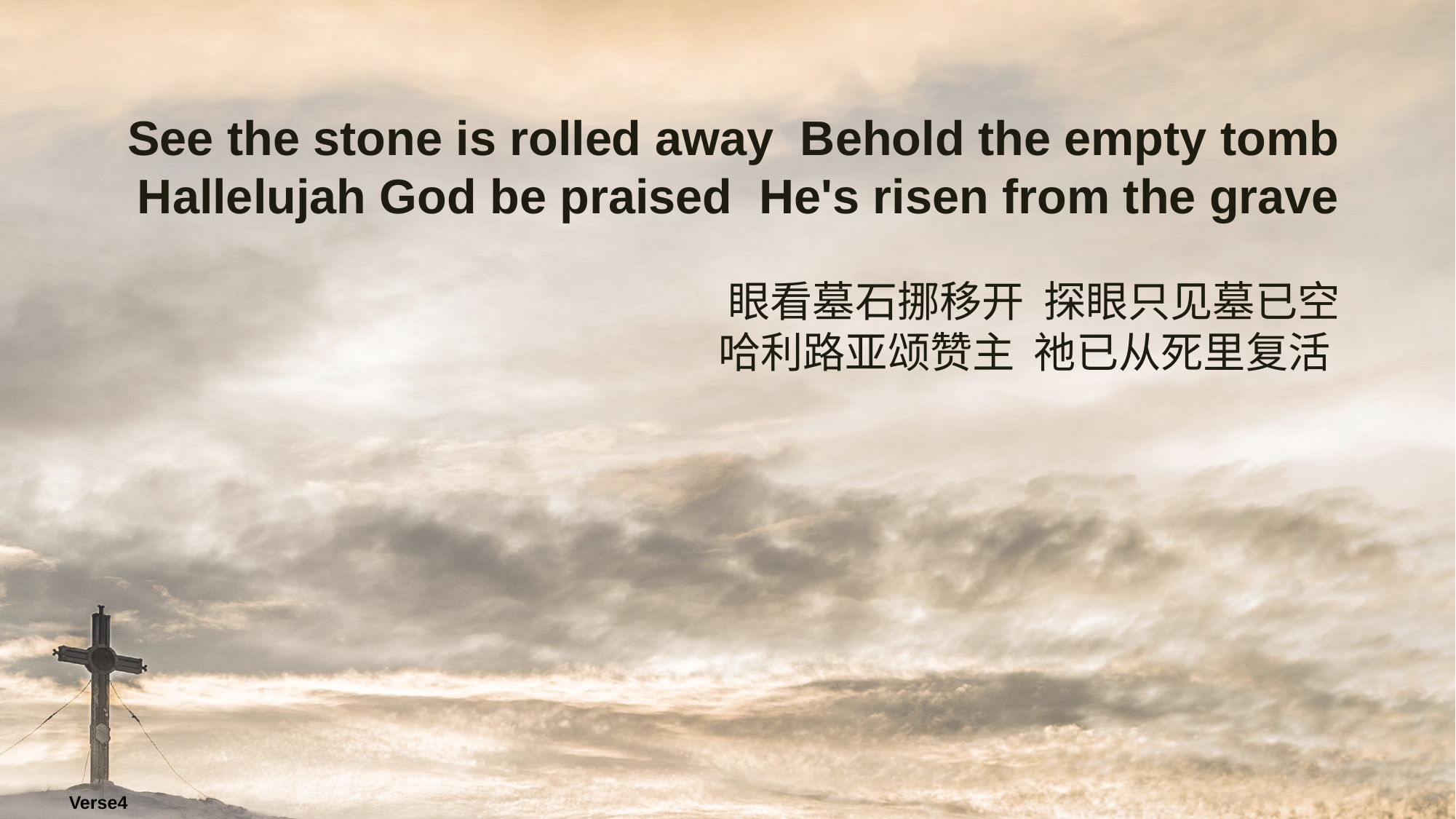

See the stone is rolled away  Behold the empty tomb
Hallelujah God be praised  He's risen from the grave

眼看墓石挪移开  探眼只见墓已空
哈利路亚颂赞主  祂已从死里复活

Verse4